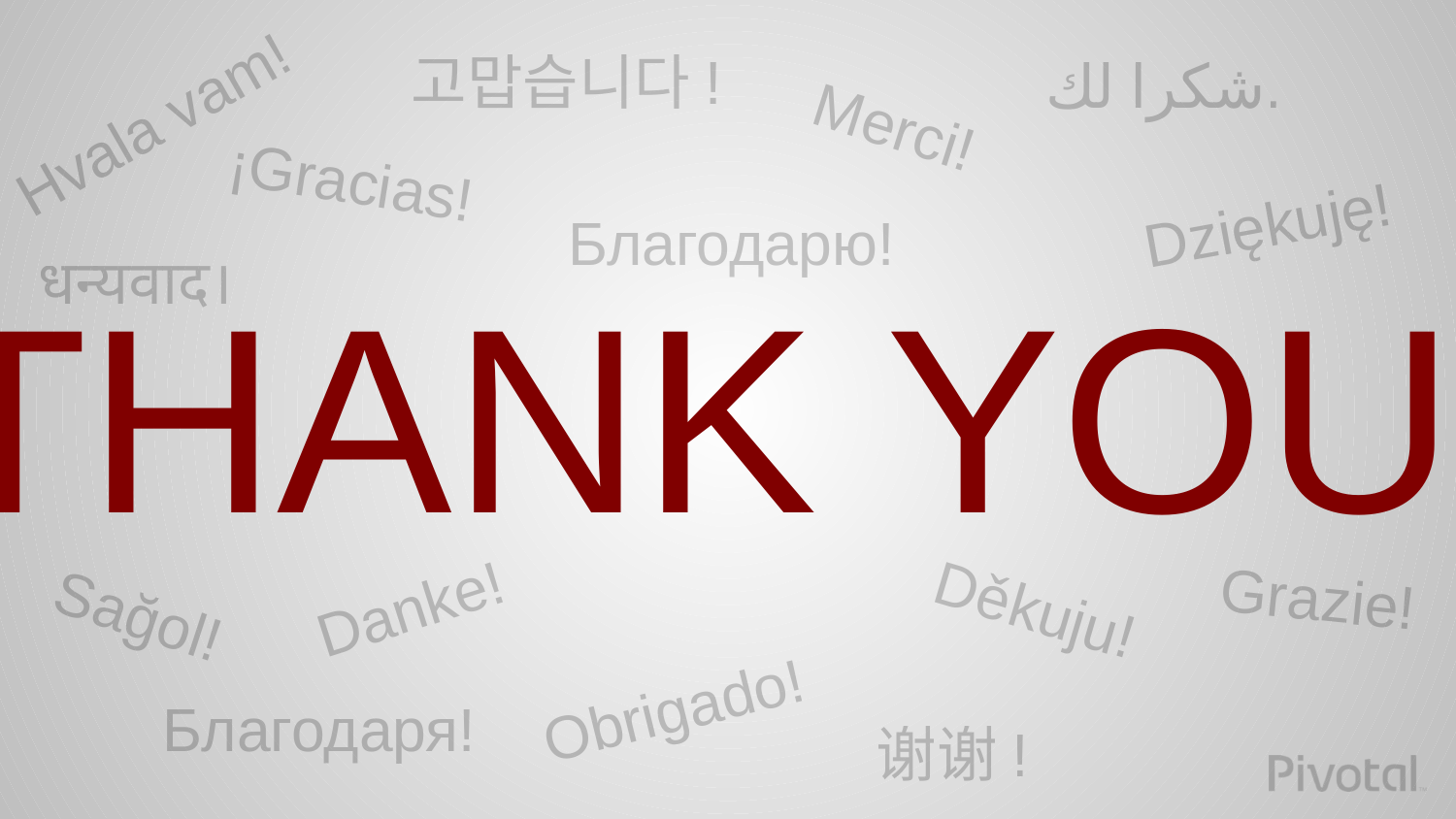

고맙습니다!
شكرا لك.
Hvala vam!
Merci!
¡Gracias!
Dziękuję!
Благодарю!
धन्यवाद।
THANK YOU!
Grazie!
Danke!
Děkuju!
Sağol!
Obrigado!
Благодаря!
谢谢!